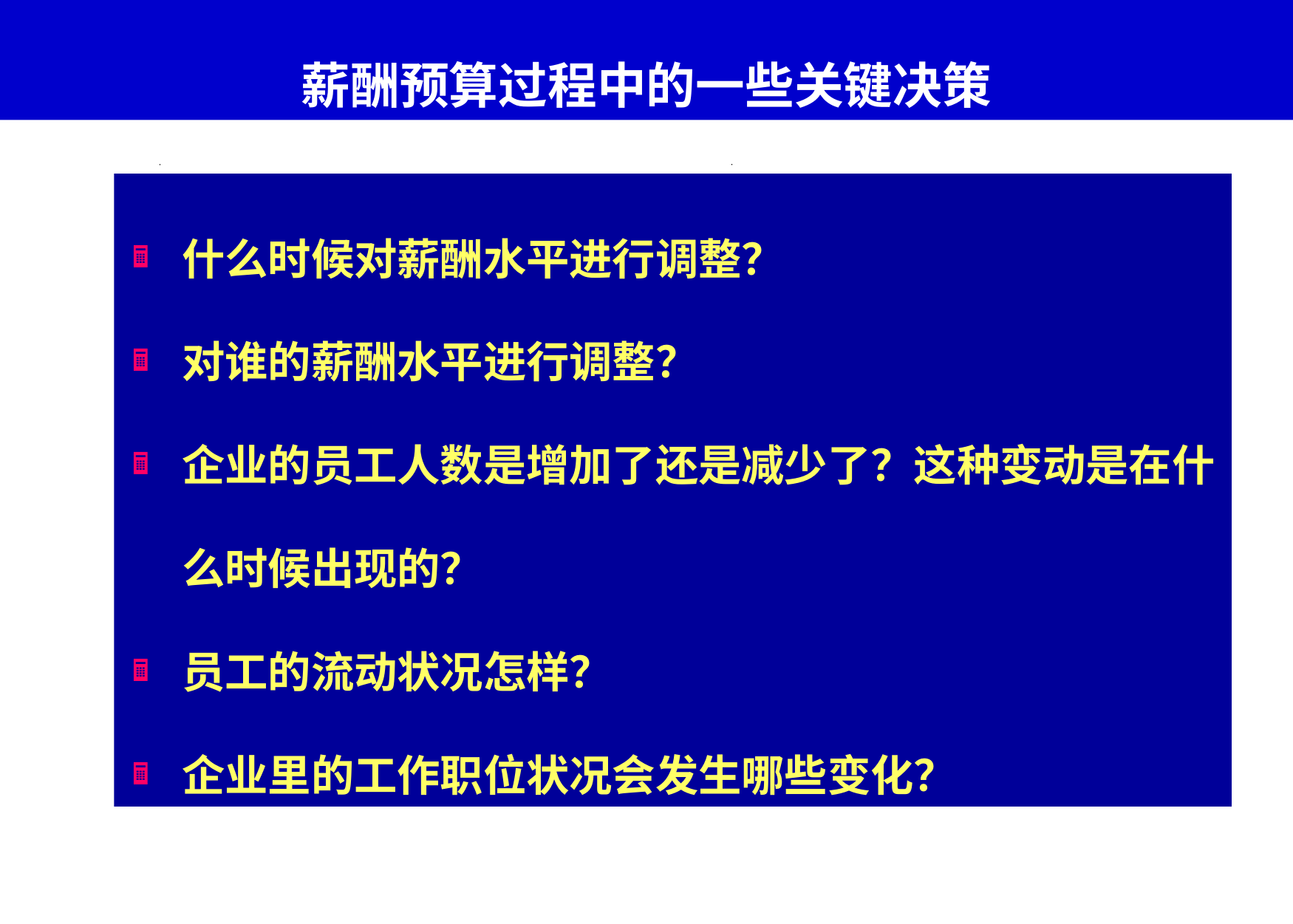

# 薪酬预算过程中的一些关键决策

什么时候对薪酬水平进行调整？
对谁的薪酬水平进行调整？
企业的员工人数是增加了还是减少了？这种变动是在什么时候出现的？
员工的流动状况怎样？
企业里的工作职位状况会发生哪些变化？